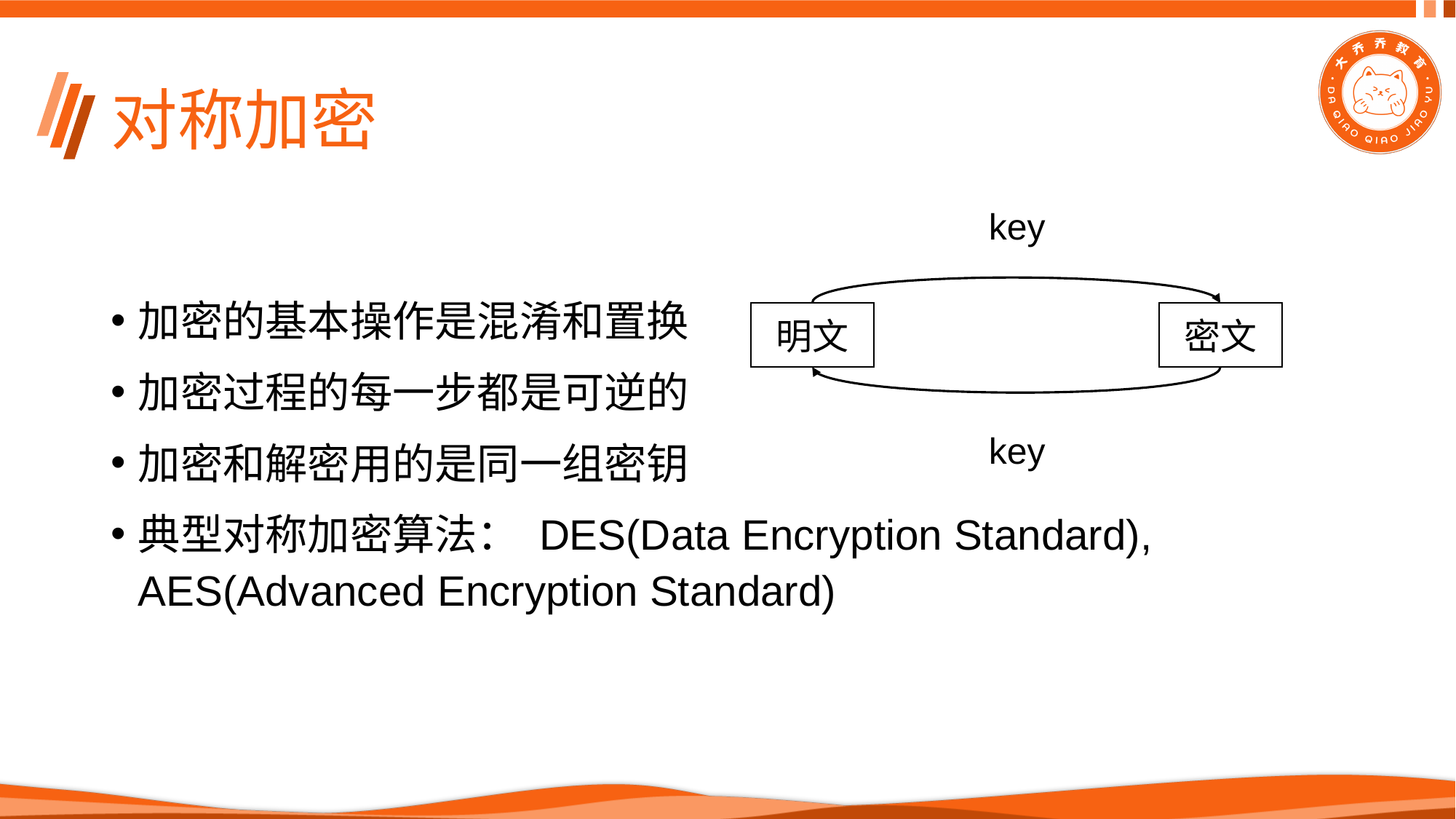

# 对称加密
key
明文
密文
key

加密的基本操作是混淆和置换
加密过程的每一步都是可逆的
加密和解密用的是同一组密钥
典型对称加密算法： DES(Data Encryption Standard), AES(Advanced Encryption Standard)